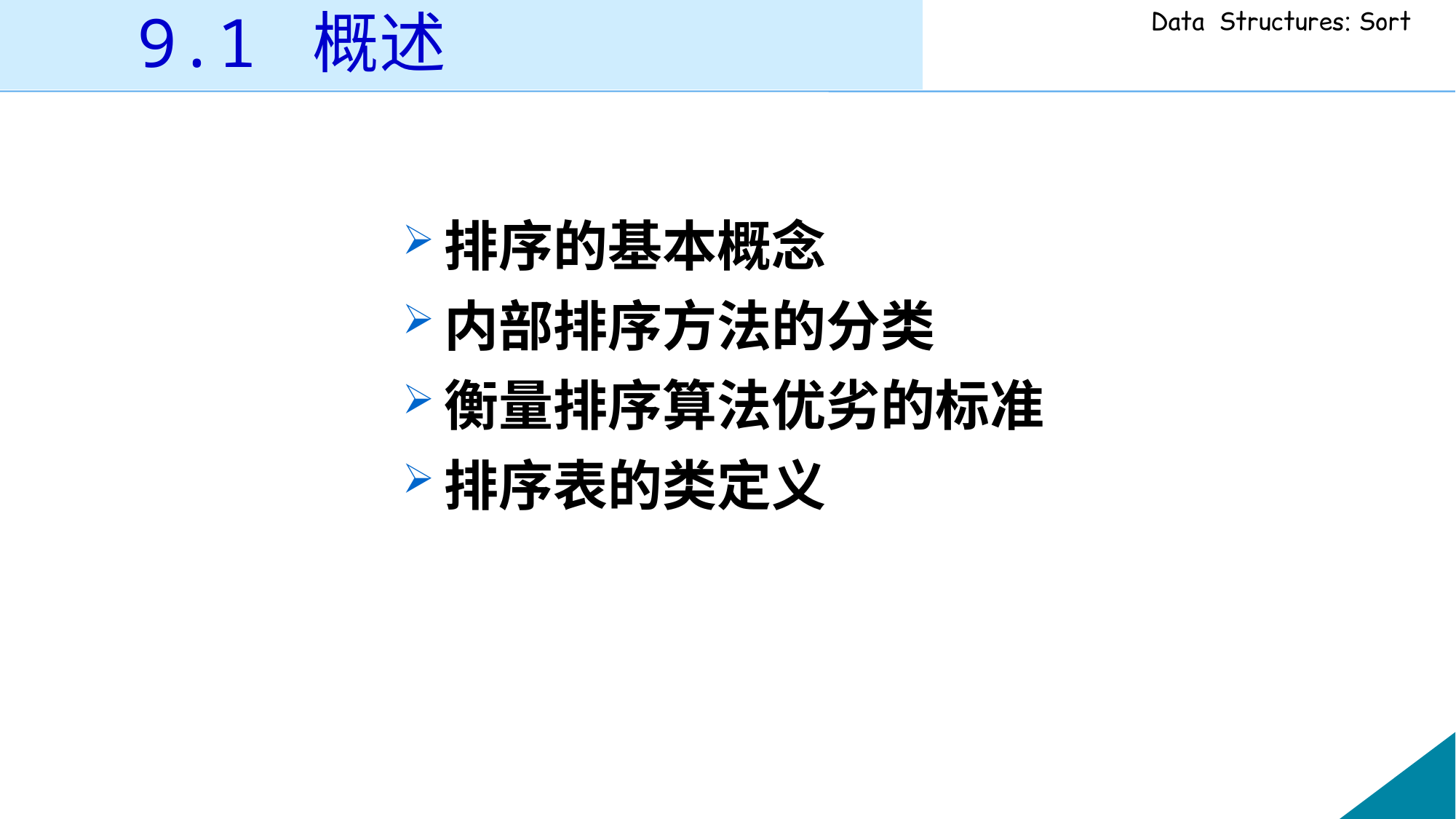

# 9.1 概述
排序的基本概念
内部排序方法的分类
衡量排序算法优劣的标准
排序表的类定义